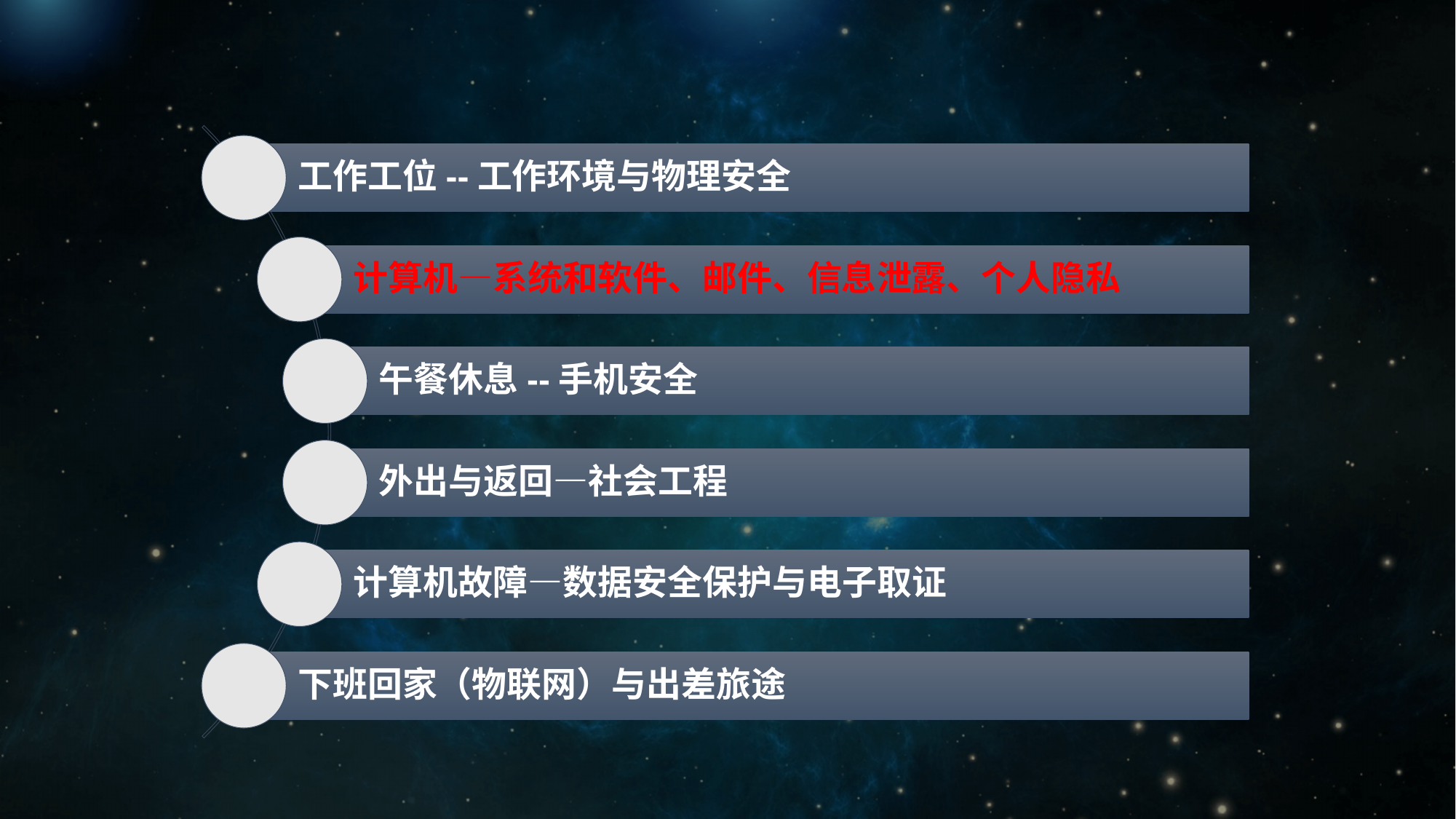

工作工位--工作环境与物理安全
计算机—系统和软件、邮件、信息泄露、个人隐私
午餐休息--手机安全
外出与返回—社会工程
计算机故障—数据安全保护与电子取证
下班回家（物联网）与出差旅途